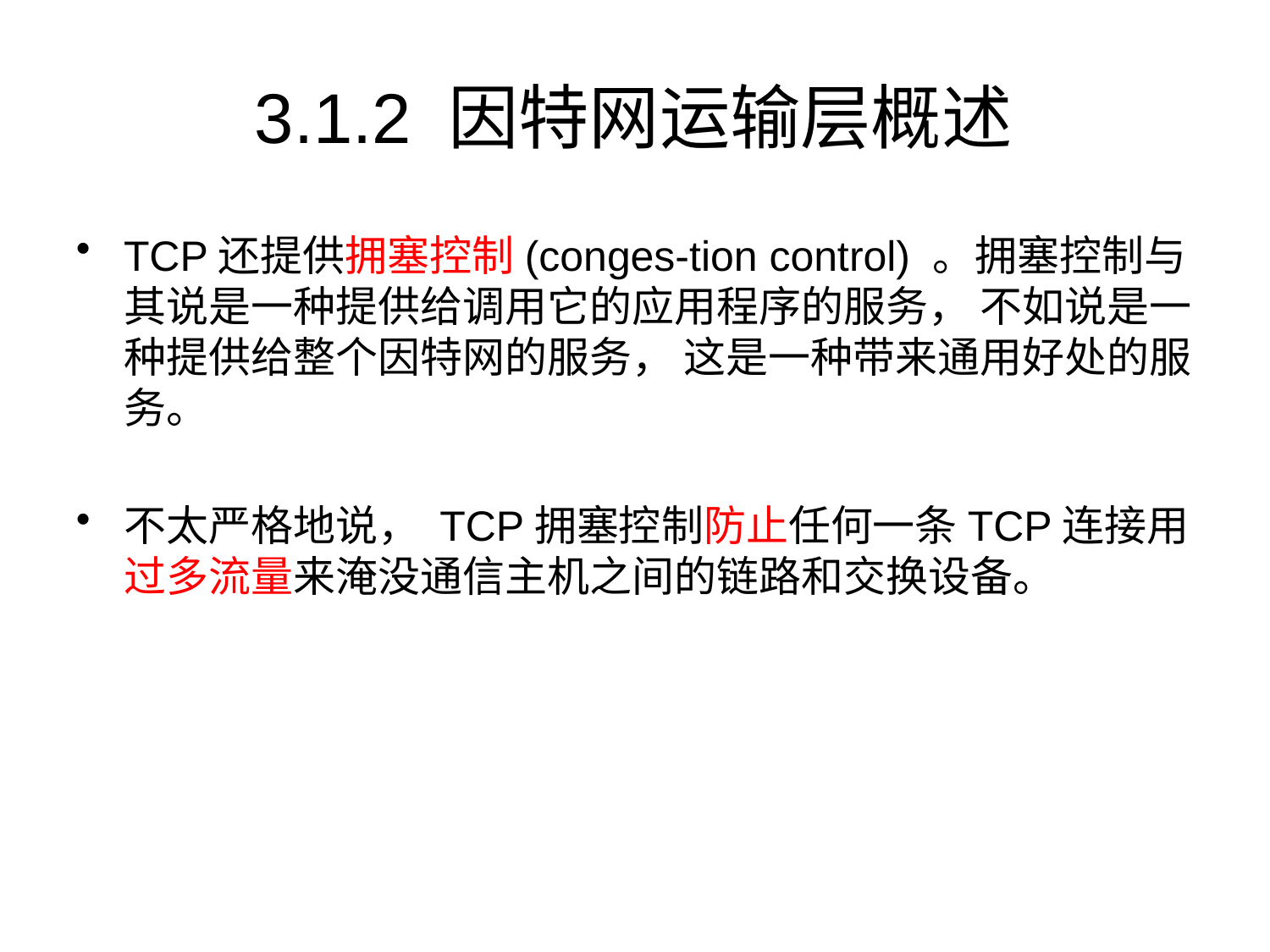

# 3.1.2 因特网运输层概述
TCP还提供拥塞控制(conges-tion control) 。拥塞控制与其说是一种提供给调用它的应用程序的服务， 不如说是一种提供给整个因特网的服务， 这是一种带来通用好处的服务。

不太严格地说， TCP拥塞控制防止任何一条TCP连接用过多流量来淹没通信主机之间的链路和交换设备。